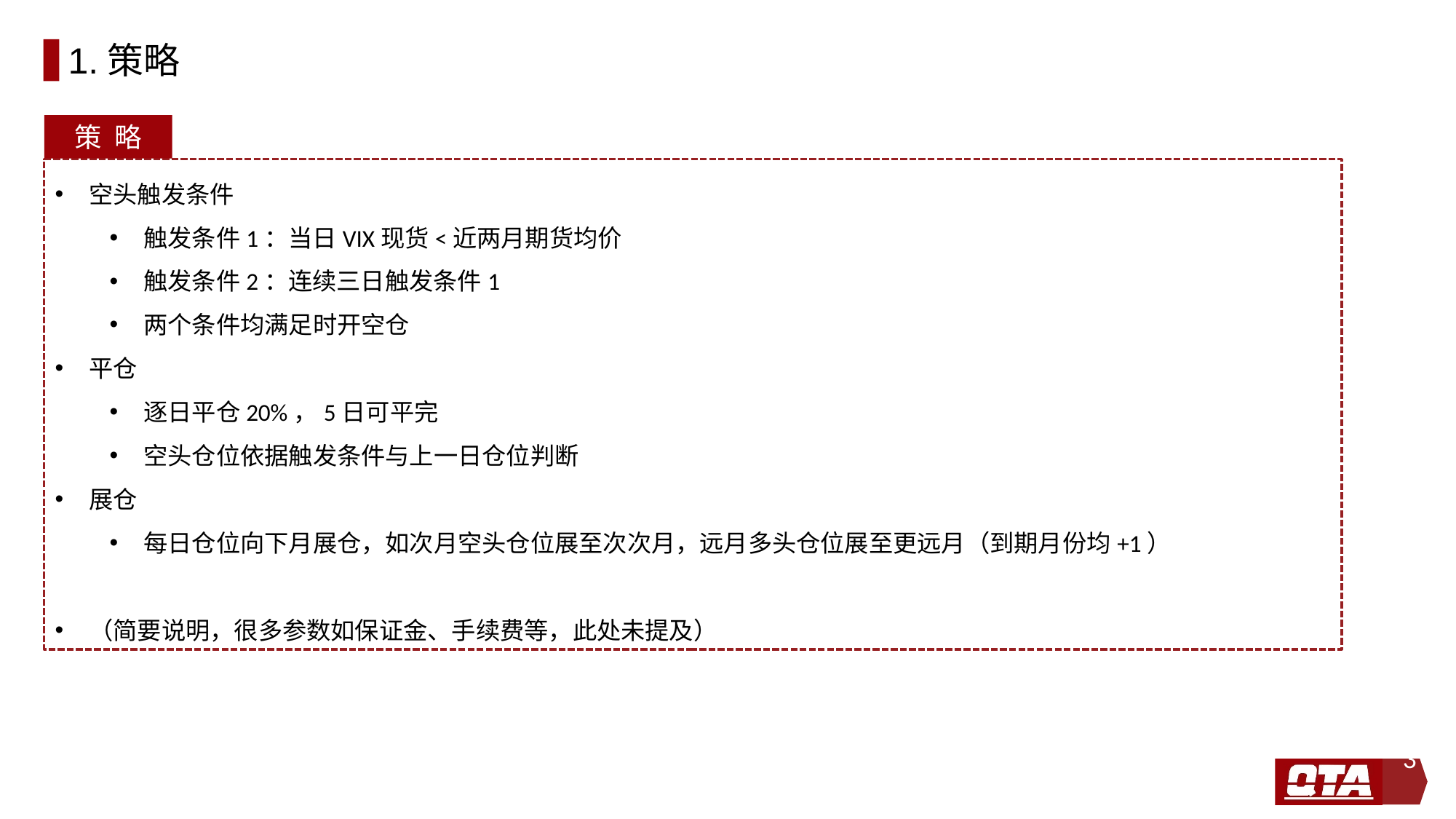

# 1.策略
策  略
空头触发条件
触发条件1：当日VIX现货<近两月期货均价
触发条件2：连续三日触发条件1
两个条件均满足时开空仓
平仓
逐日平仓20%，5日可平完
空头仓位依据触发条件与上一日仓位判断
展仓
每日仓位向下月展仓，如次月空头仓位展至次次月，远月多头仓位展至更远月（到期月份均+1）

（简要说明，很多参数如保证金、手续费等，此处未提及）
3